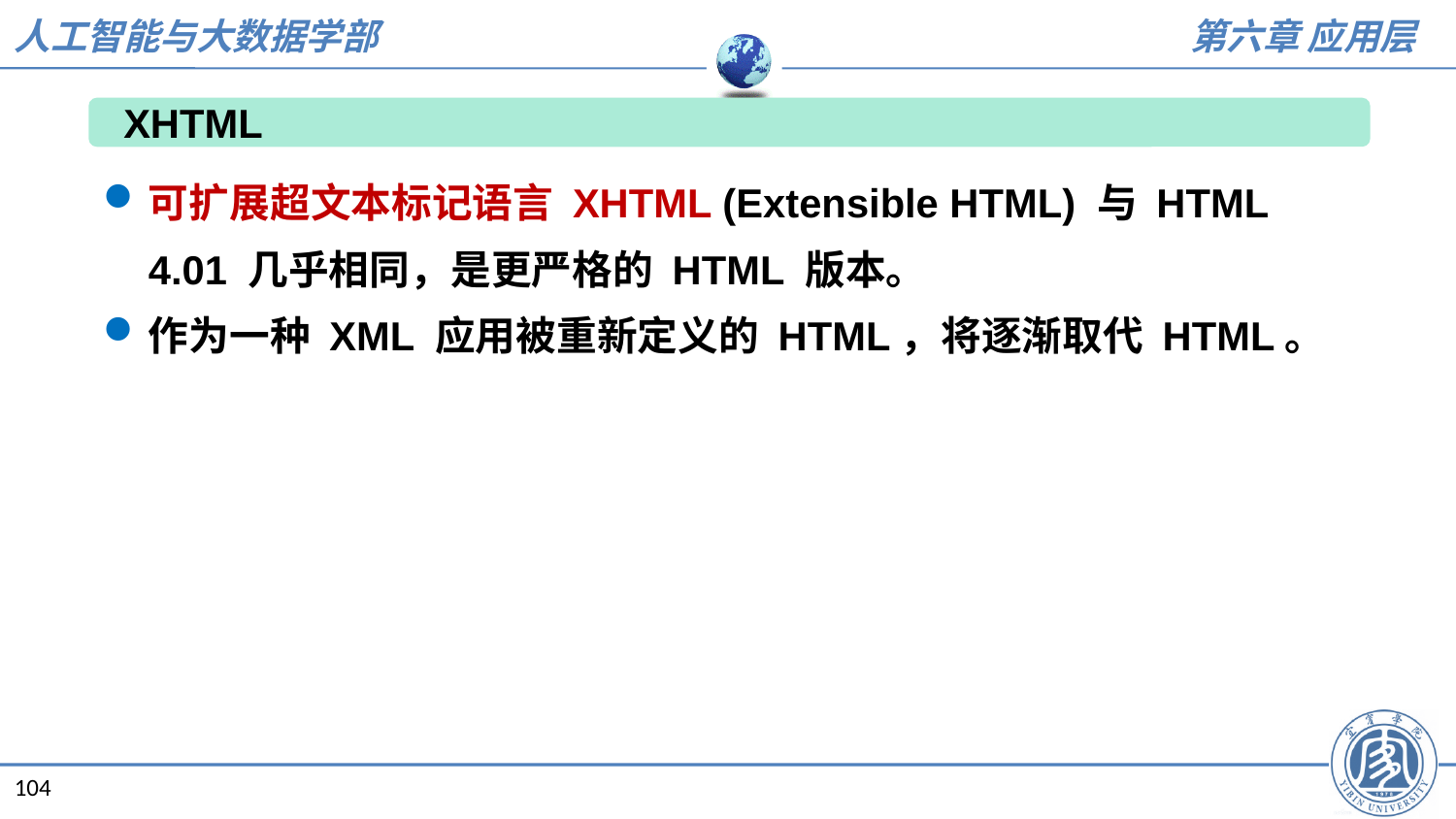

XHTML

可扩展超文本标记语言 XHTML (Extensible HTML) 与 HTML 4.01 几乎相同，是更严格的 HTML 版本。
作为一种 XML 应用被重新定义的 HTML，将逐渐取代 HTML。
104